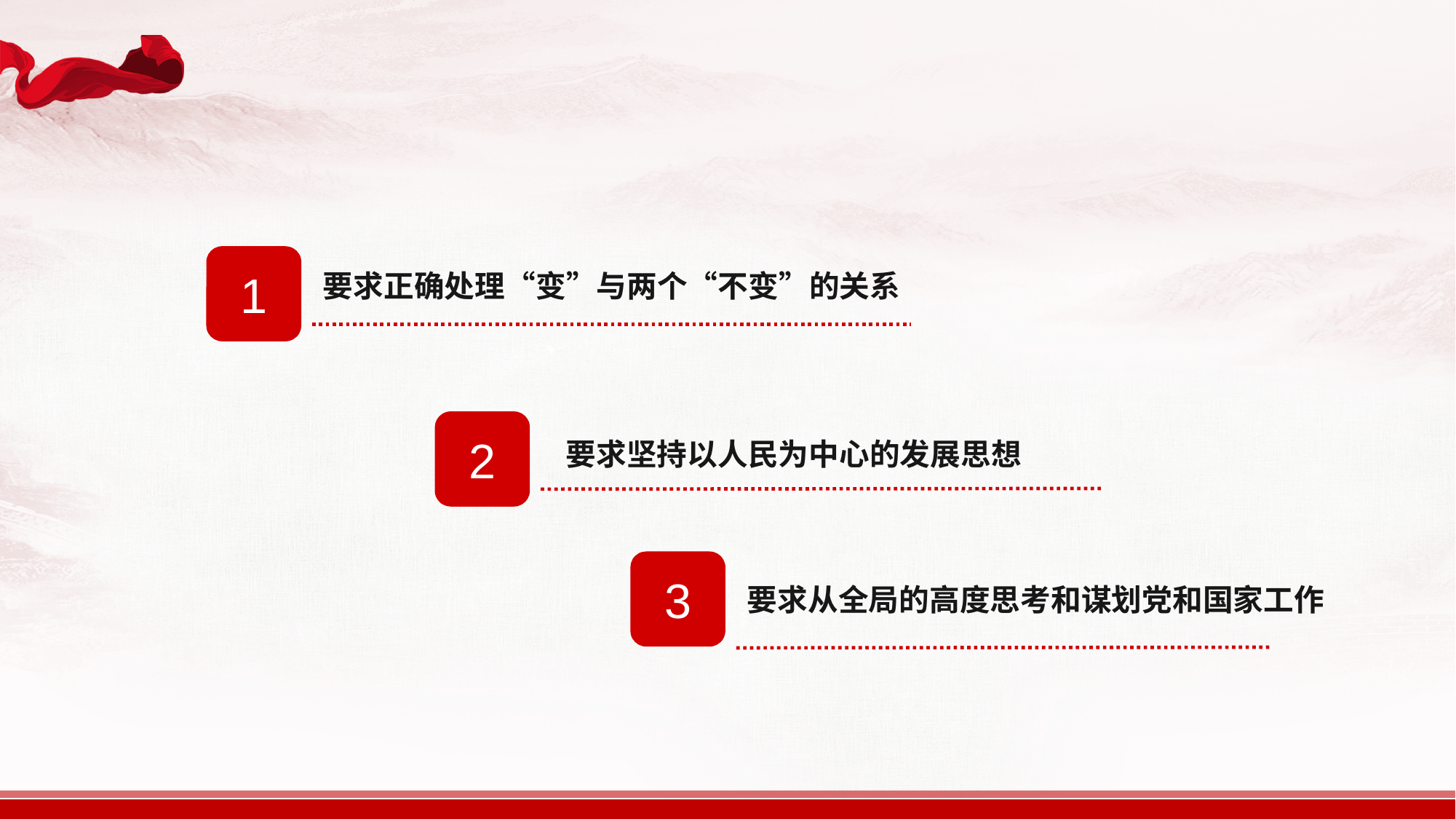

1
要求正确处理“变”与两个“不变”的关系
2
 要求坚持以人民为中心的发展思想

3
要求从全局的高度思考和谋划党和国家工作